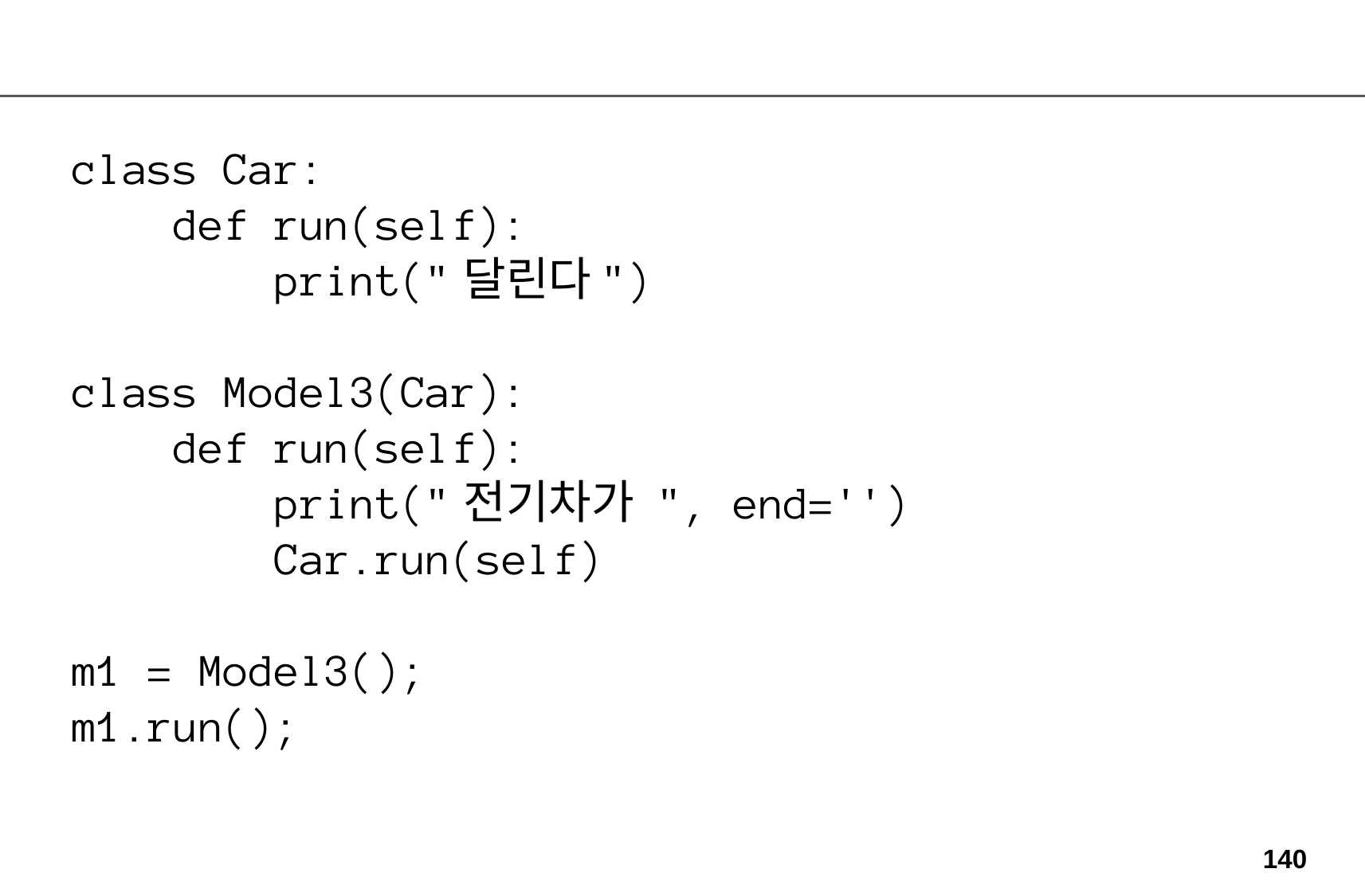

class Car:
    def run(self):
        print("달린다")

class Model3(Car):
    def run(self):
        print("전기차가 ", end='')
        Car.run(self)

m1 = Model3();
m1.run();